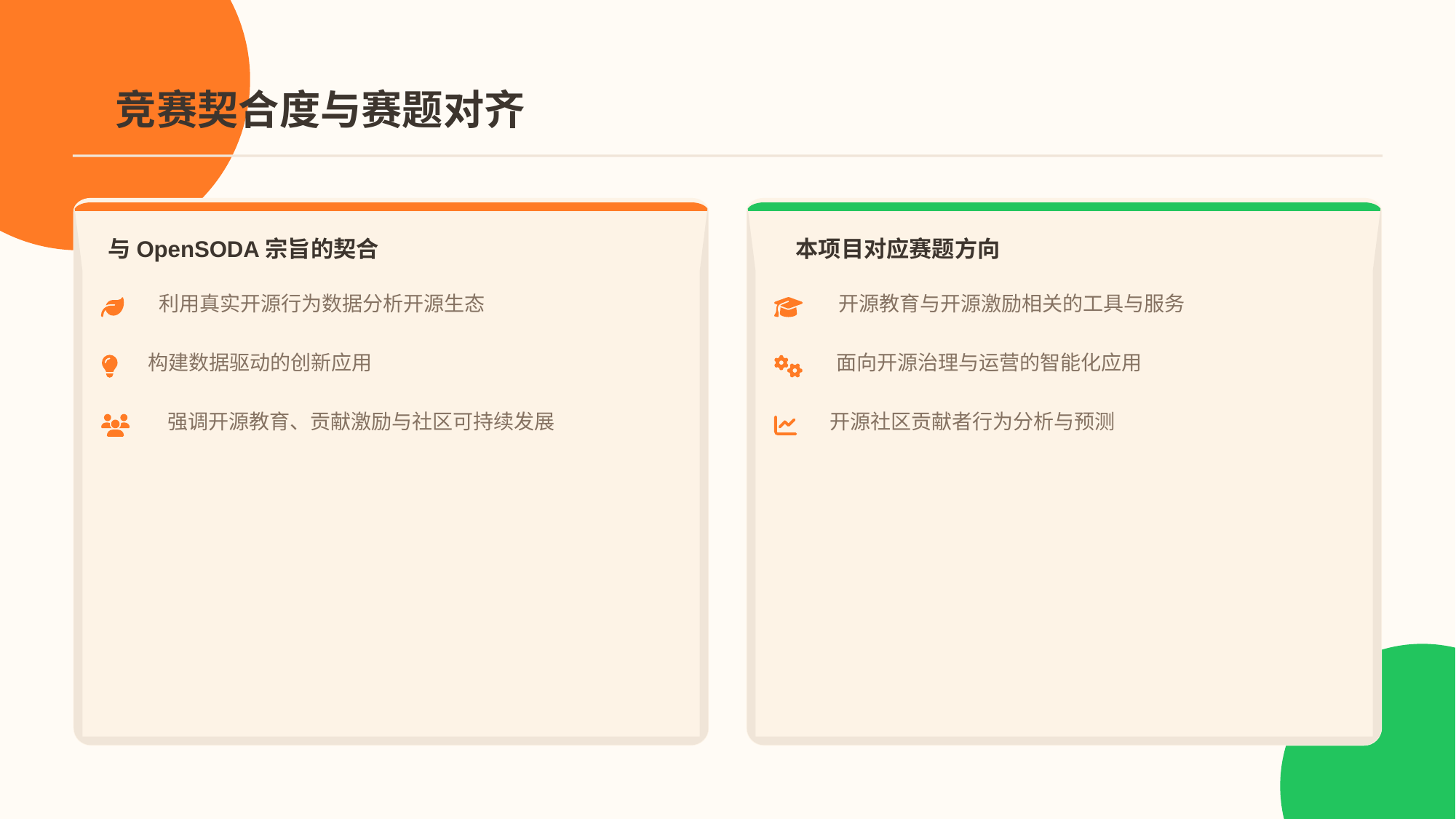

竞赛契合度与赛题对齐

与OpenSODA宗旨的契合
本项目对应赛题方向
利用真实开源行为数据分析开源生态
开源教育与开源激励相关的工具与服务

构建数据驱动的创新应用
面向开源治理与运营的智能化应用

强调开源教育、贡献激励与社区可持续发展
开源社区贡献者行为分析与预测